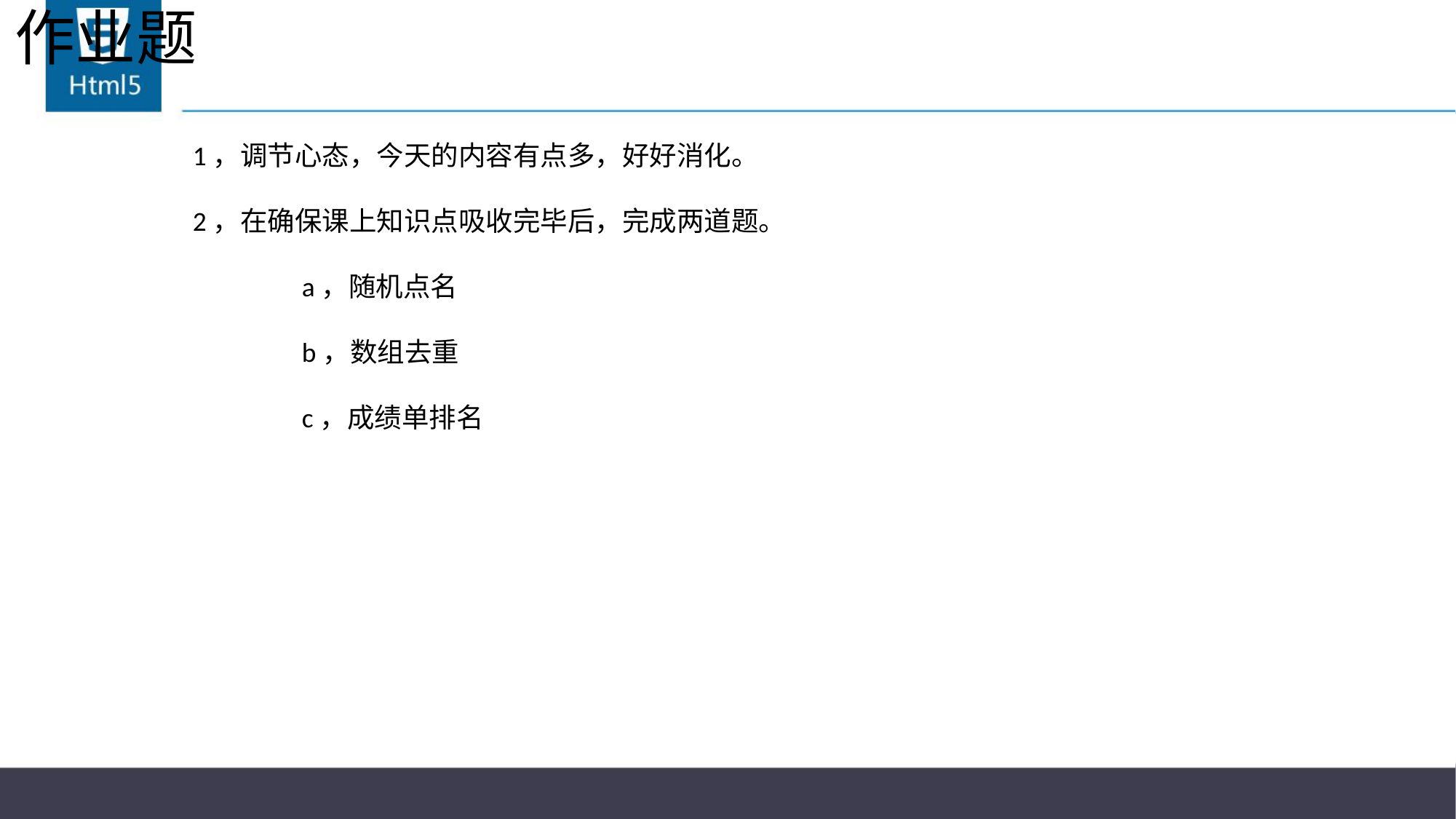

# 作业题
1，调节心态，今天的内容有点多，好好消化。

2，在确保课上知识点吸收完毕后，完成两道题。

	a，随机点名

	b，数组去重

	c，成绩单排名